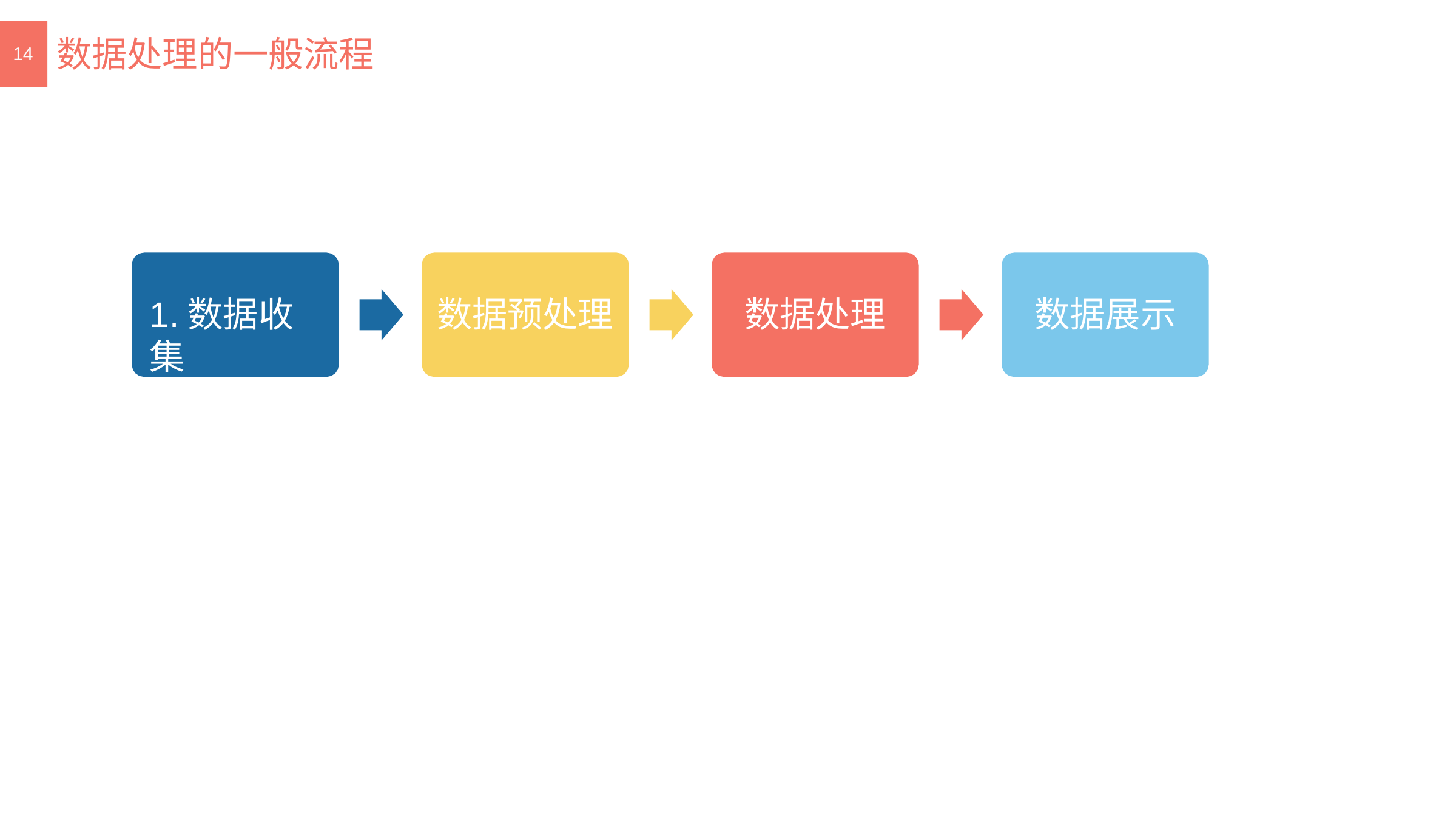

# 数据处理的一般流程
14

1.数据收集
数据预处理
数据处理
数据展示